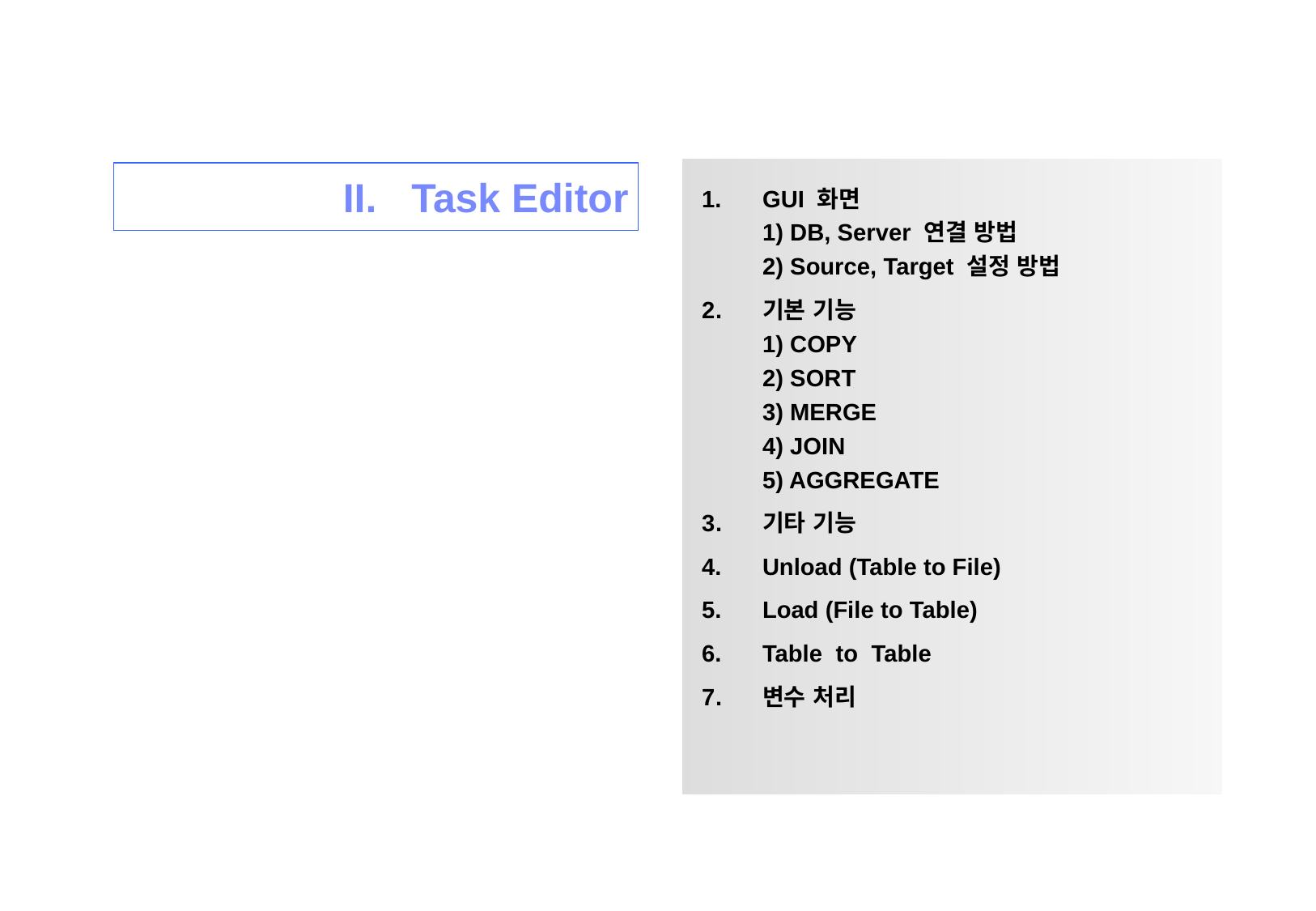

GUI 화면
1) DB, Server 연결 방법
2) Source, Target 설정 방법
기본 기능
1) COPY
2) SORT
3) MERGE
4) JOIN
5) AGGREGATE
기타 기능
Unload (Table to File)
Load (File to Table)
Table  to  Table
변수 처리

Task Editor